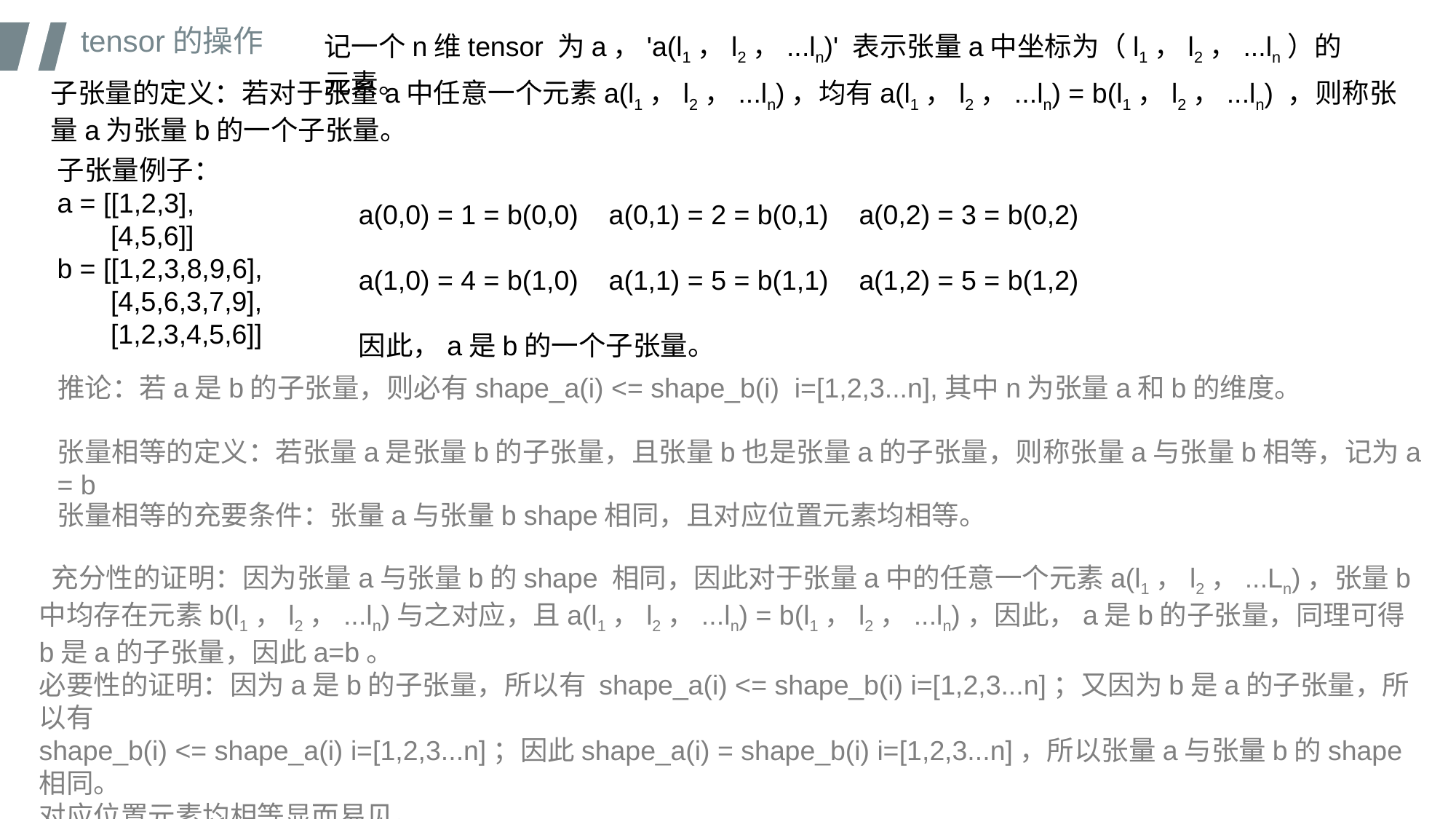

tensor的操作

记一个n维tensor 为a，'a(l1，l2，...ln)' 表示张量a中坐标为（l1，l2，...ln）的元素。
子张量的定义：若对于张量a中任意一个元素a(l1，l2，...ln)，均有a(l1，l2，...ln) = b(l1，l2，...ln) ，则称张量a为张量b的一个子张量。
子张量例子：
a = [[1,2,3],
       [4,5,6]]
b = [[1,2,3,8,9,6],
       [4,5,6,3,7,9],
       [1,2,3,4,5,6]]
a(0,0) = 1 = b(0,0)    a(0,1) = 2 = b(0,1)    a(0,2) = 3 = b(0,2)

a(1,0) = 4 = b(1,0)    a(1,1) = 5 = b(1,1)    a(1,2) = 5 = b(1,2)

因此，a是b的一个子张量。
推论：若a是b的子张量，则必有shape_a(i) <= shape_b(i)  i=[1,2,3...n],其中n为张量a和b的维度。
张量相等的定义：若张量a是张量b的子张量，且张量b也是张量a的子张量，则称张量a与张量b相等，记为a = b
张量相等的充要条件：张量a与张量b shape相同，且对应位置元素均相等。
 充分性的证明：因为张量a与张量b的shape 相同，因此对于张量a中的任意一个元素a(l1，l2，...Ln)，张量b中均存在元素b(l1，l2，...ln)与之对应，且a(l1，l2，...ln) = b(l1，l2，...ln)，因此，a是b的子张量，同理可得b是a的子张量，因此a=b。
必要性的证明：因为a是b的子张量，所以有 shape_a(i) <= shape_b(i) i=[1,2,3...n]；又因为b是a的子张量，所以有
shape_b(i) <= shape_a(i) i=[1,2,3...n]；因此shape_a(i) = shape_b(i) i=[1,2,3...n]，所以张量a与张量b的shape相同。
对应位置元素均相等显而易见。